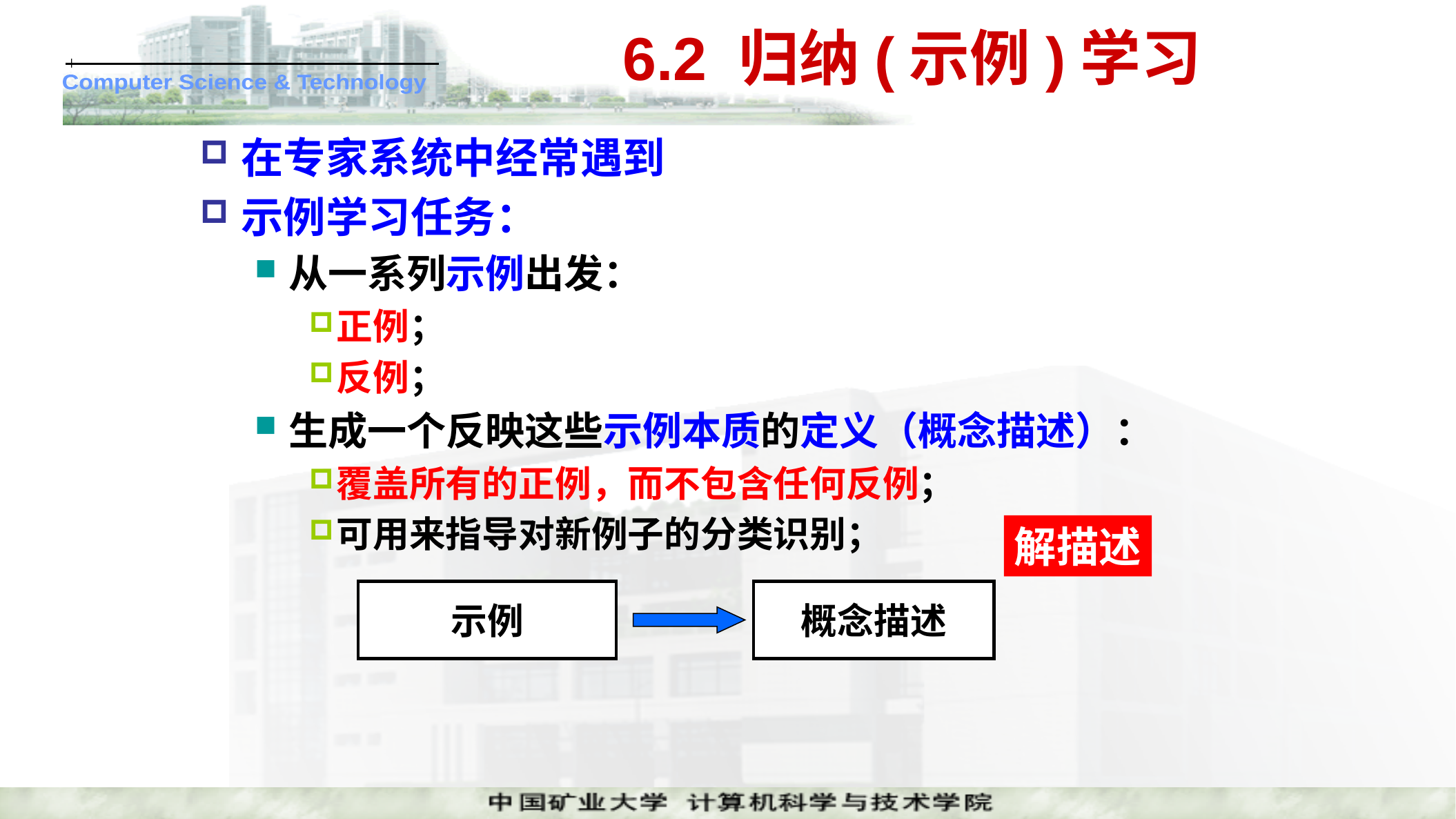

# 6.2 归纳(示例)学习
在专家系统中经常遇到
示例学习任务：
从一系列示例出发：
正例；
反例；
生成一个反映这些示例本质的定义（概念描述）：
覆盖所有的正例，而不包含任何反例；
可用来指导对新例子的分类识别；
解描述
示例
概念描述

47